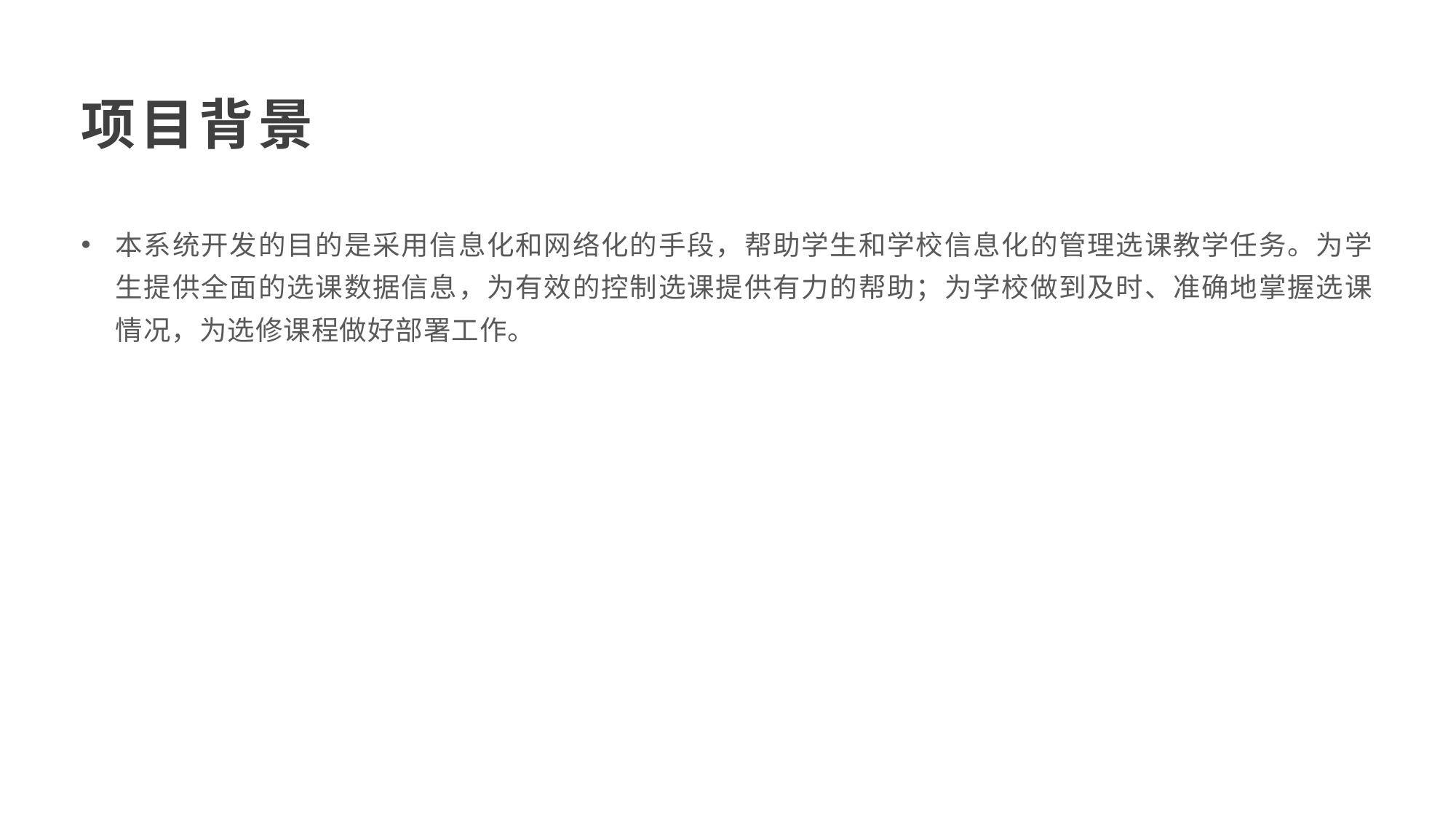

项目背景
本系统开发的目的是采用信息化和网络化的手段，帮助学生和学校信息化的管理选课教学任务。为学生提供全面的选课数据信息，为有效的控制选课提供有力的帮助；为学校做到及时、准确地掌握选课情况，为选修课程做好部署工作。